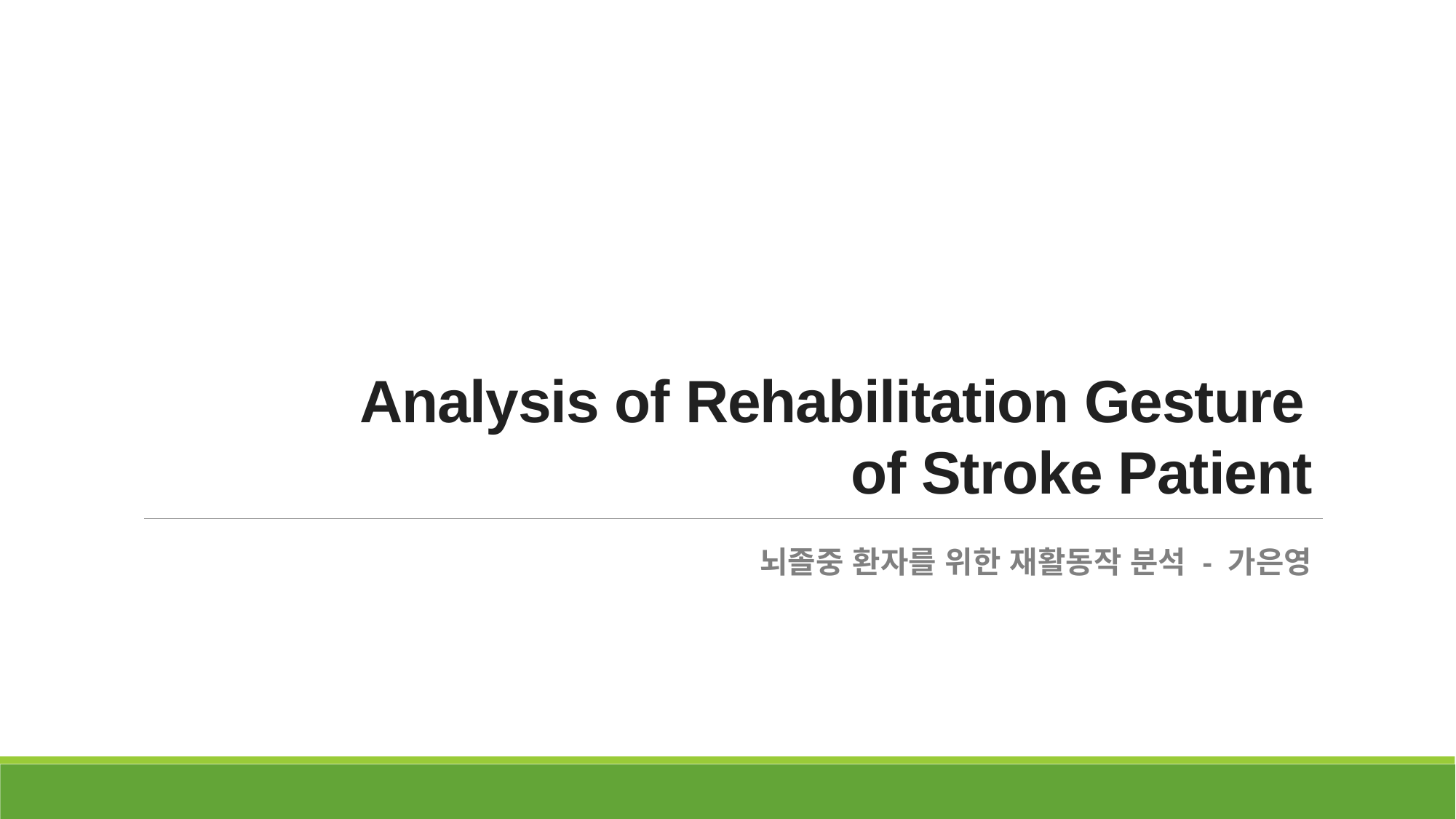

# Analysis of Rehabilitation Gesture of Stroke Patient
뇌졸중 환자를 위한 재활동작 분석 - 가은영